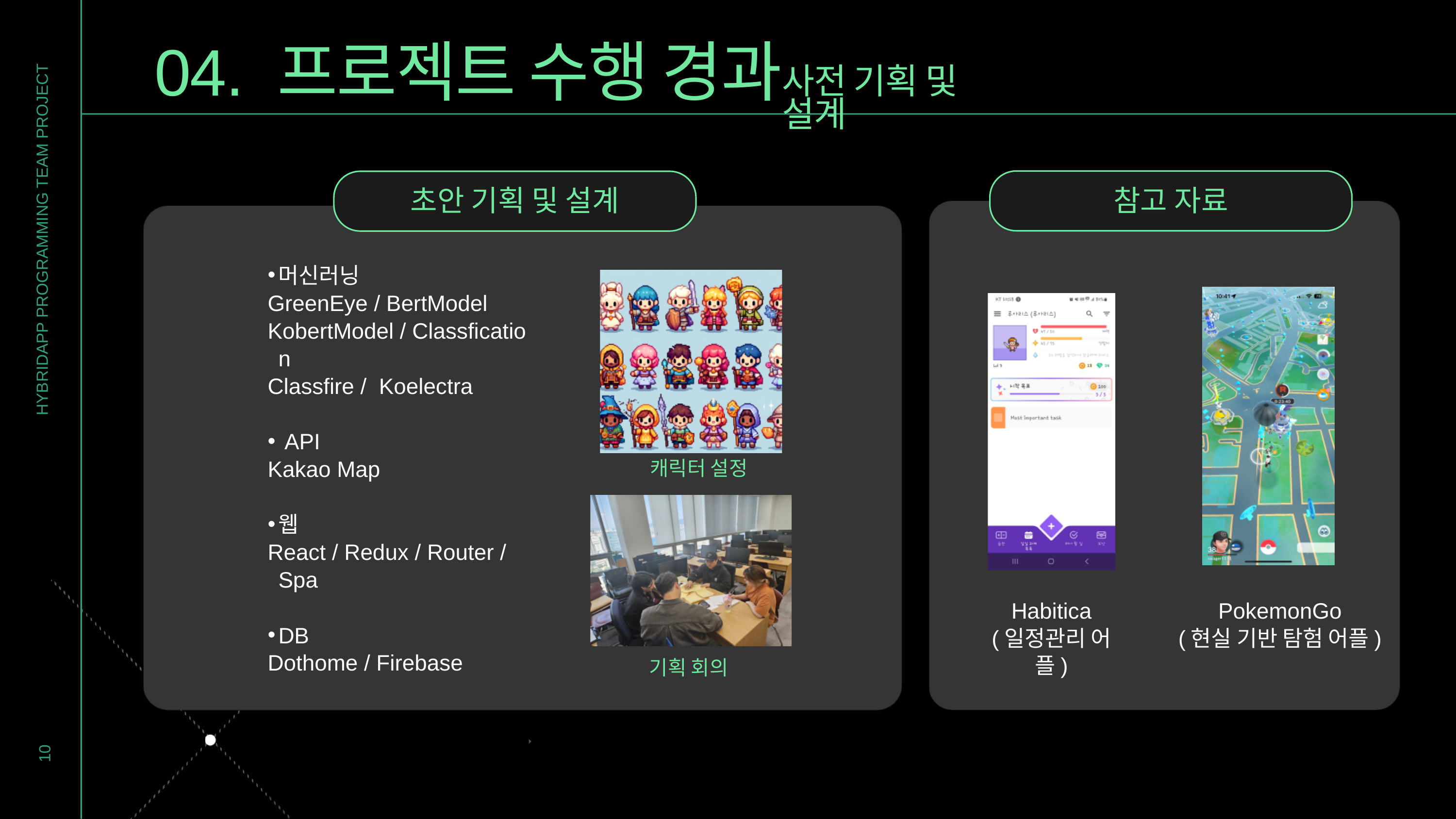

04. 프로젝트 수행 경과
사전 기획 및 설계

참고 자료

초안 기획 및 설계

머신러닝
GreenEye / BertModel
KobertModel / Classfication
Classfire /  Koelectra

 API
Kakao Map

웹
React / Redux / Router / Spa

DB
Dothome / Firebase

HYBRIDAPP PROGRAMMING TEAM PROJECT

캐릭터 설정

10
Habitica
(일정관리 어플)
PokemonGo
(현실 기반 탐험 어플)
기획 회의